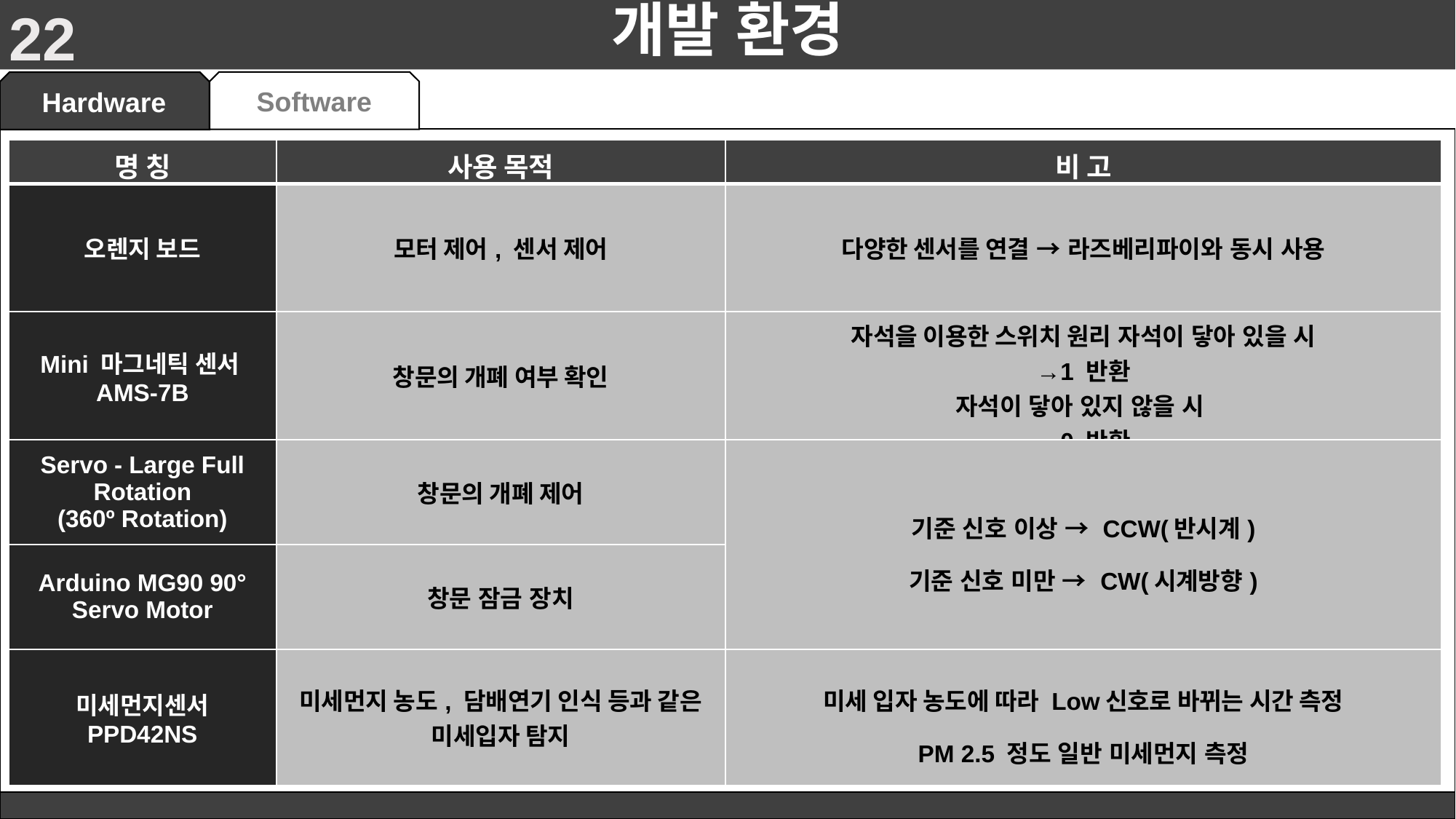

22
# 개발 환경

Software
Hardware

| 명 칭 | 사용 목적 | 비 고 |
| --- | --- | --- |
| 오렌지 보드 | 모터 제어, 센서 제어 | 다양한 센서를 연결 → 라즈베리파이와 동시 사용 |
| Mini 마그네틱 센서 AMS-7B | 창문의 개폐 여부 확인 | 자석을 이용한 스위치 원리 자석이 닿아 있을 시 →1 반환 자석이 닿아 있지 않을 시 →0 반환 |
| Servo - Large Full Rotation (360º Rotation) | 창문의 개폐 제어 | 기준 신호 이상 → CCW(반시계) 기준 신호 미만 → CW(시계방향) |
| Arduino MG90 90° Servo Motor | 창문 잠금 장치 |  |
| 미세먼지센서 PPD42NS | 미세먼지 농도, 담배연기 인식 등과 같은 미세입자 탐지 | 미세 입자 농도에 따라 Low신호로 바뀌는 시간 측정 PM 2.5 정도 일반 미세먼지 측정 |